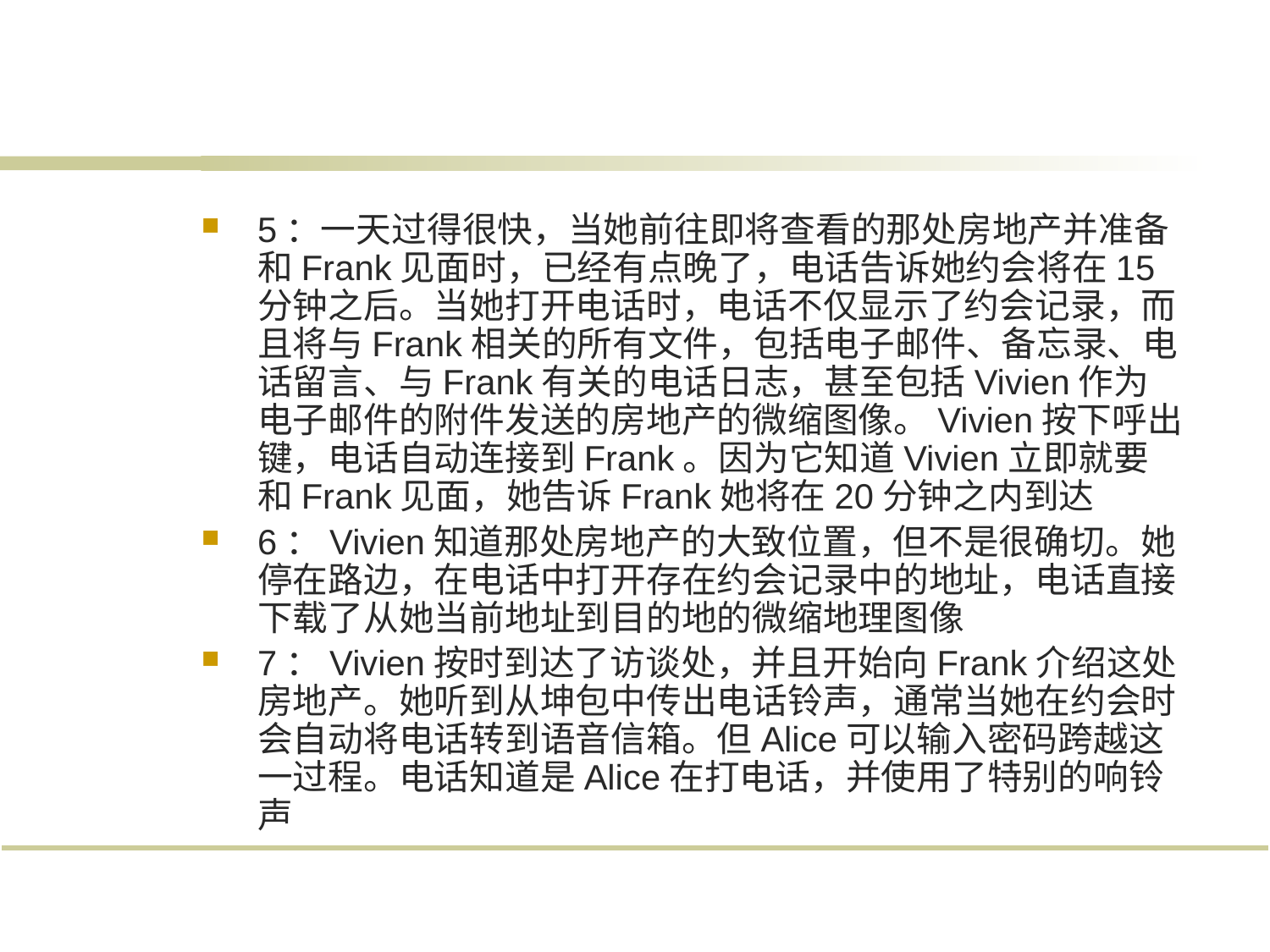

#
5：一天过得很快，当她前往即将查看的那处房地产并准备和Frank见面时，已经有点晚了，电话告诉她约会将在15分钟之后。当她打开电话时，电话不仅显示了约会记录，而且将与Frank相关的所有文件，包括电子邮件、备忘录、电话留言、与Frank有关的电话日志，甚至包括Vivien作为电子邮件的附件发送的房地产的微缩图像。Vivien按下呼出键，电话自动连接到Frank。因为它知道Vivien立即就要和Frank见面，她告诉Frank她将在20分钟之内到达
6：Vivien知道那处房地产的大致位置，但不是很确切。她停在路边，在电话中打开存在约会记录中的地址，电话直接下载了从她当前地址到目的地的微缩地理图像
7：Vivien按时到达了访谈处，并且开始向Frank介绍这处房地产。她听到从坤包中传出电话铃声，通常当她在约会时会自动将电话转到语音信箱。但Alice可以输入密码跨越这一过程。电话知道是Alice在打电话，并使用了特别的响铃声